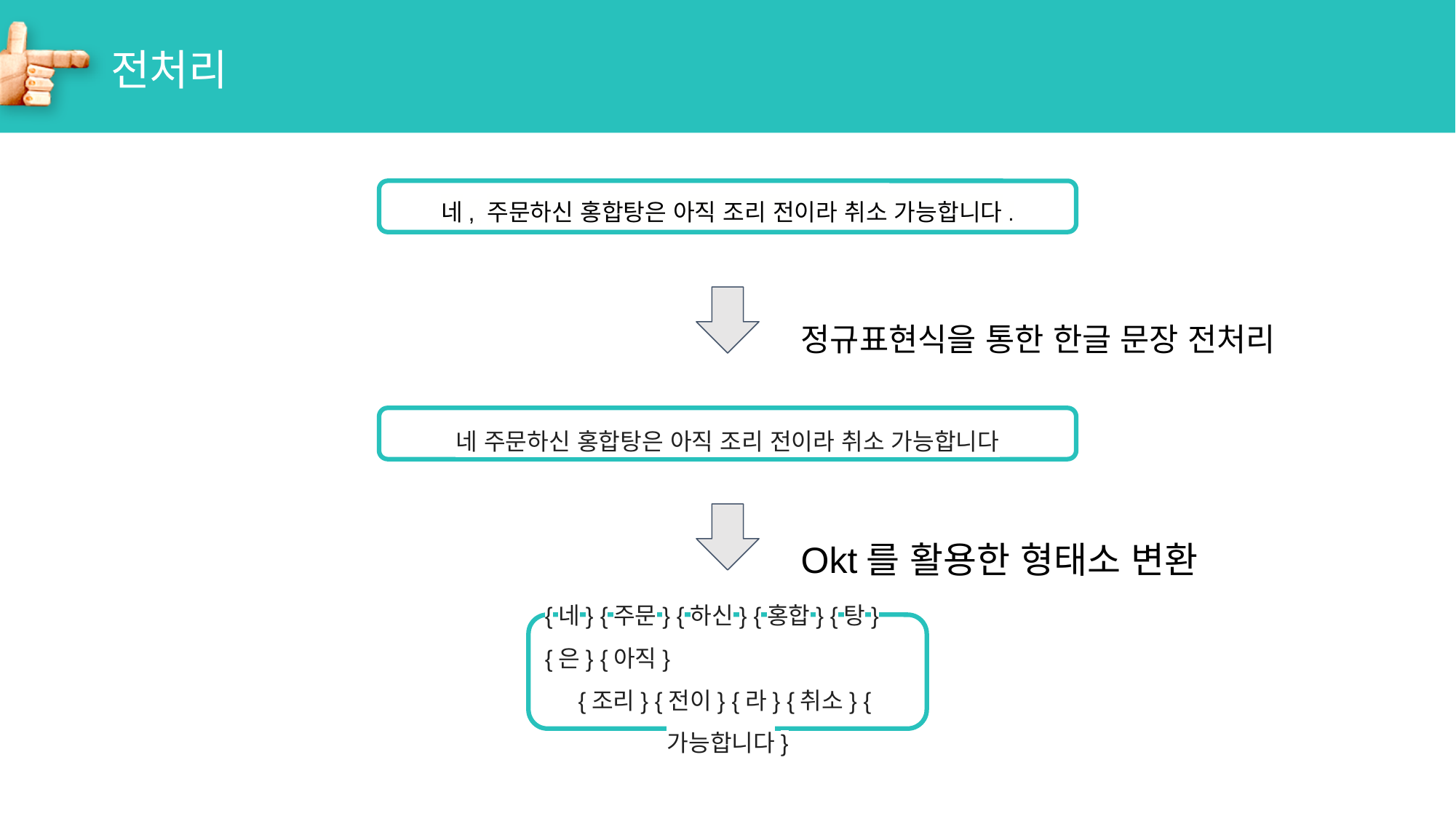

# 전처리
네, 주문하신 홍합탕은 아직 조리 전이라 취소 가능합니다.

정규표현식을 통한 한글 문장 전처리
네 주문하신 홍합탕은 아직 조리 전이라 취소 가능합니다
Okt를 활용한 형태소 변환

{네} {주문} {하신} {홍합} {탕} {은} {아직}
{조리} {전이} {라} {취소} {가능합니다}